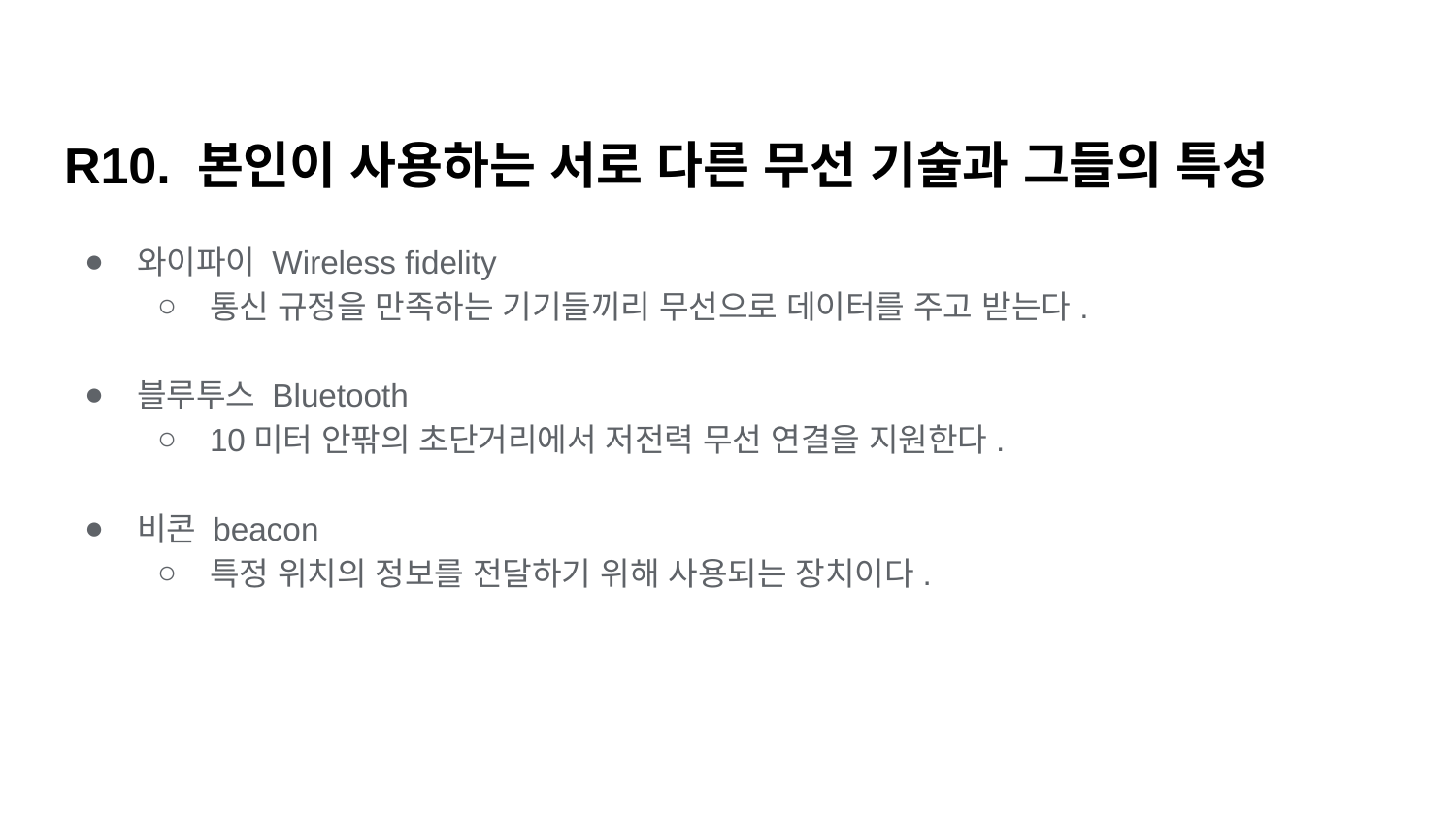

# R10. 본인이 사용하는 서로 다른 무선 기술과 그들의 특성
와이파이 Wireless fidelity
통신 규정을 만족하는 기기들끼리 무선으로 데이터를 주고 받는다.

블루투스 Bluetooth
10미터 안팎의 초단거리에서 저전력 무선 연결을 지원한다.

비콘 beacon
특정 위치의 정보를 전달하기 위해 사용되는 장치이다.